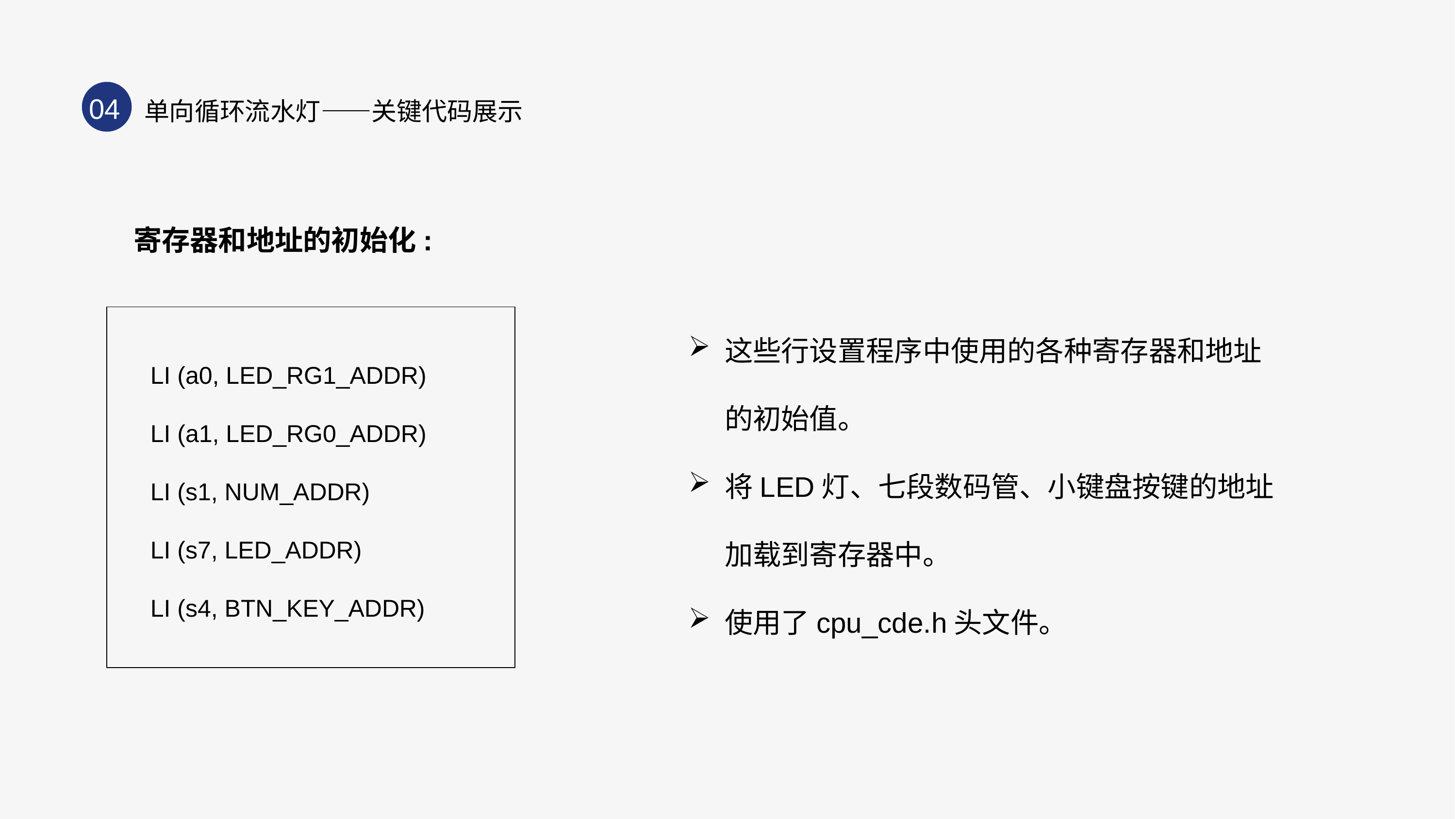

04
单向循环流水灯——关键代码展示
  寄存器和地址的初始化:

这些行设置程序中使用的各种寄存器和地址的初始值。
将LED灯、七段数码管、小键盘按键的地址加载到寄存器中。
使用了cpu_cde.h头文件。

LI (a0, LED_RG1_ADDR)
LI (a1, LED_RG0_ADDR)
LI (s1, NUM_ADDR)
LI (s7, LED_ADDR)
LI (s4, BTN_KEY_ADDR)